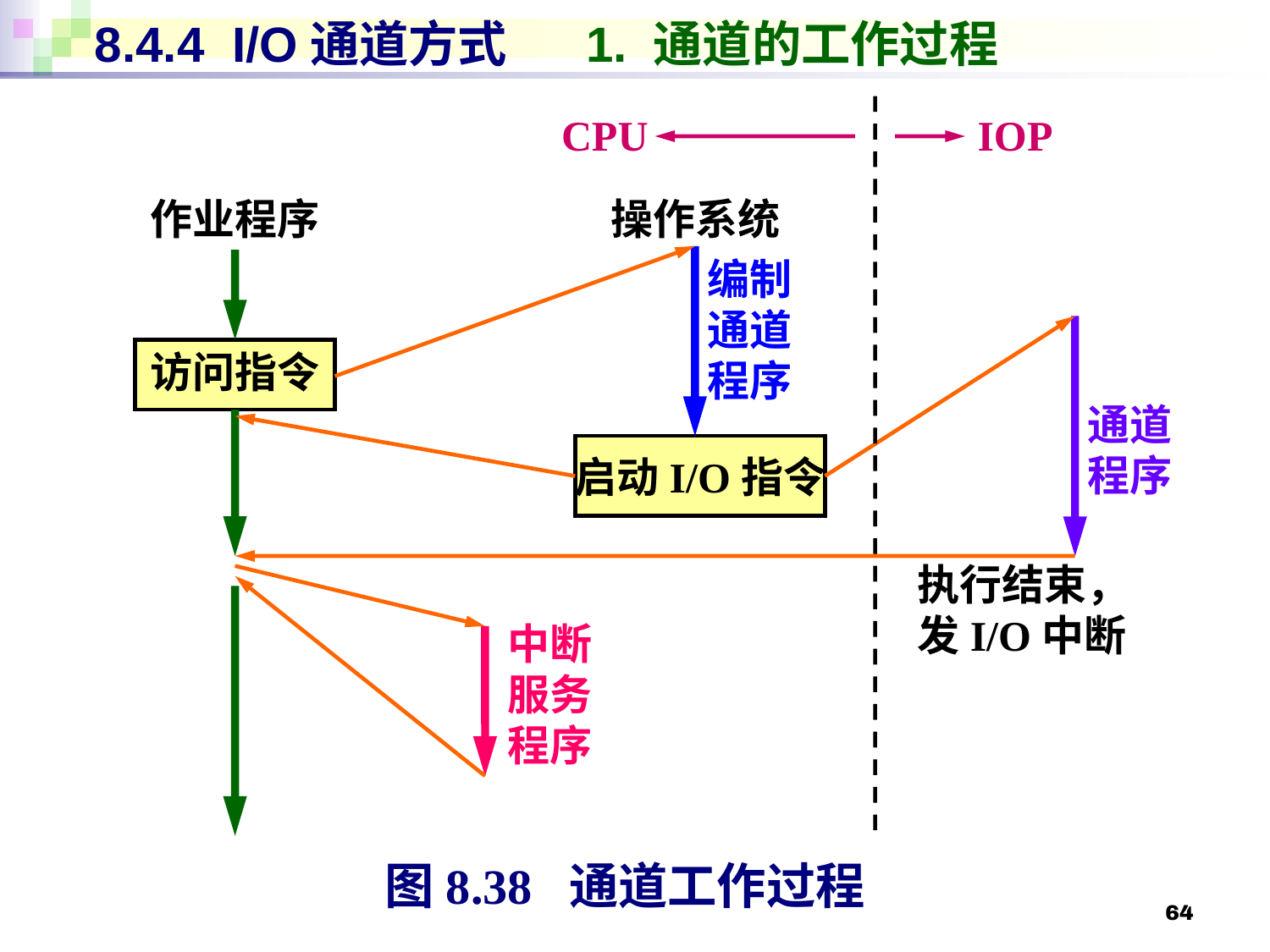

# 8.4.4  I/O通道方式      1. 通道的工作过程

CPU
IOP

作业程序
操作系统

编制通道程序

访问指令
通道程序

启动I/O指令
执行结束，
发I/O中断

中断服务程序

图8.38  通道工作过程
64